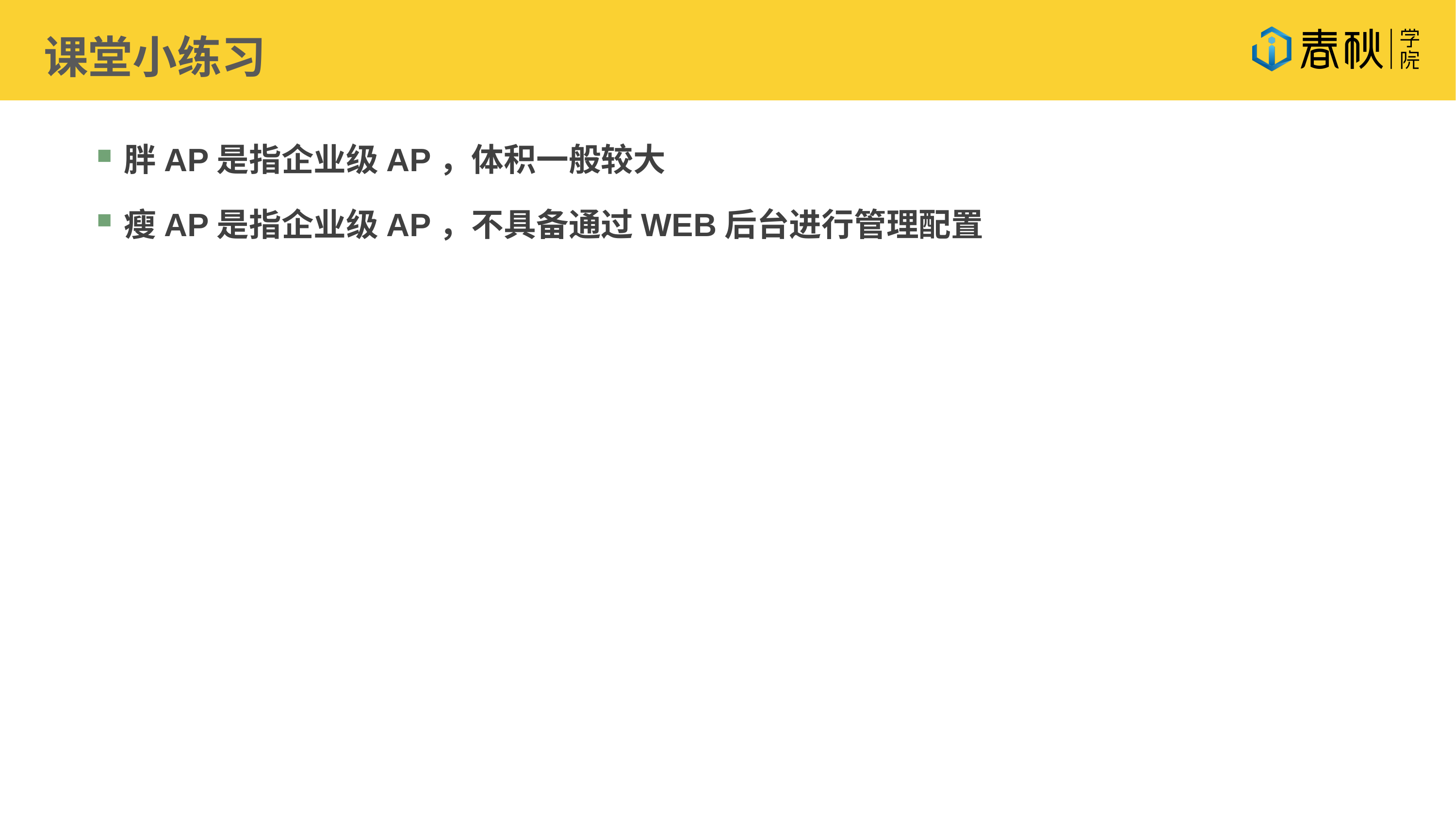

课堂小练习
胖AP是指企业级AP，体积一般较大
瘦AP是指企业级AP，不具备通过WEB后台进行管理配置